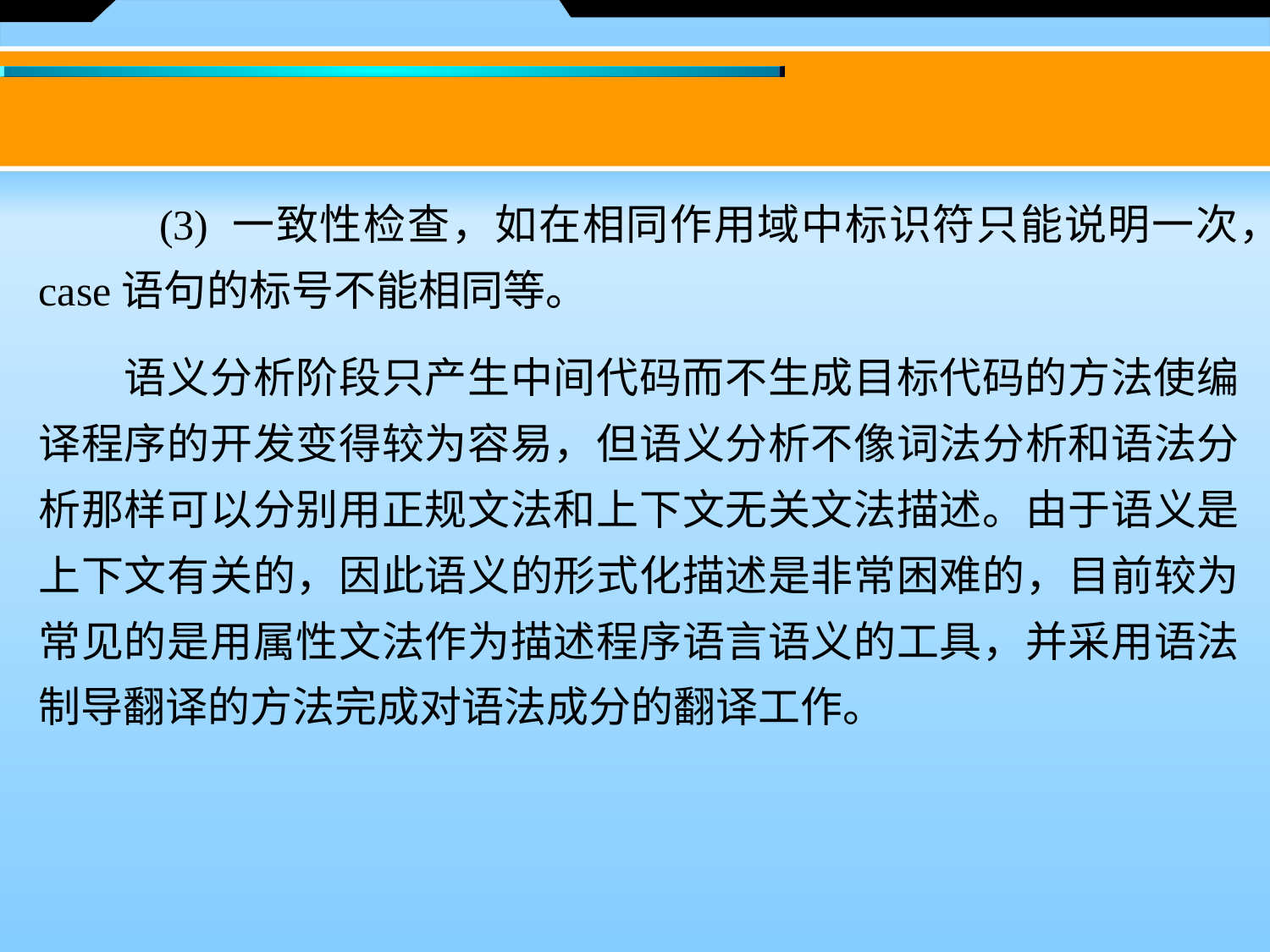

(3) 一致性检查，如在相同作用域中标识符只能说明一次，case语句的标号不能相同等。
　　语义分析阶段只产生中间代码而不生成目标代码的方法使编译程序的开发变得较为容易，但语义分析不像词法分析和语法分析那样可以分别用正规文法和上下文无关文法描述。由于语义是上下文有关的，因此语义的形式化描述是非常困难的，目前较为常见的是用属性文法作为描述程序语言语义的工具，并采用语法制导翻译的方法完成对语法成分的翻译工作。